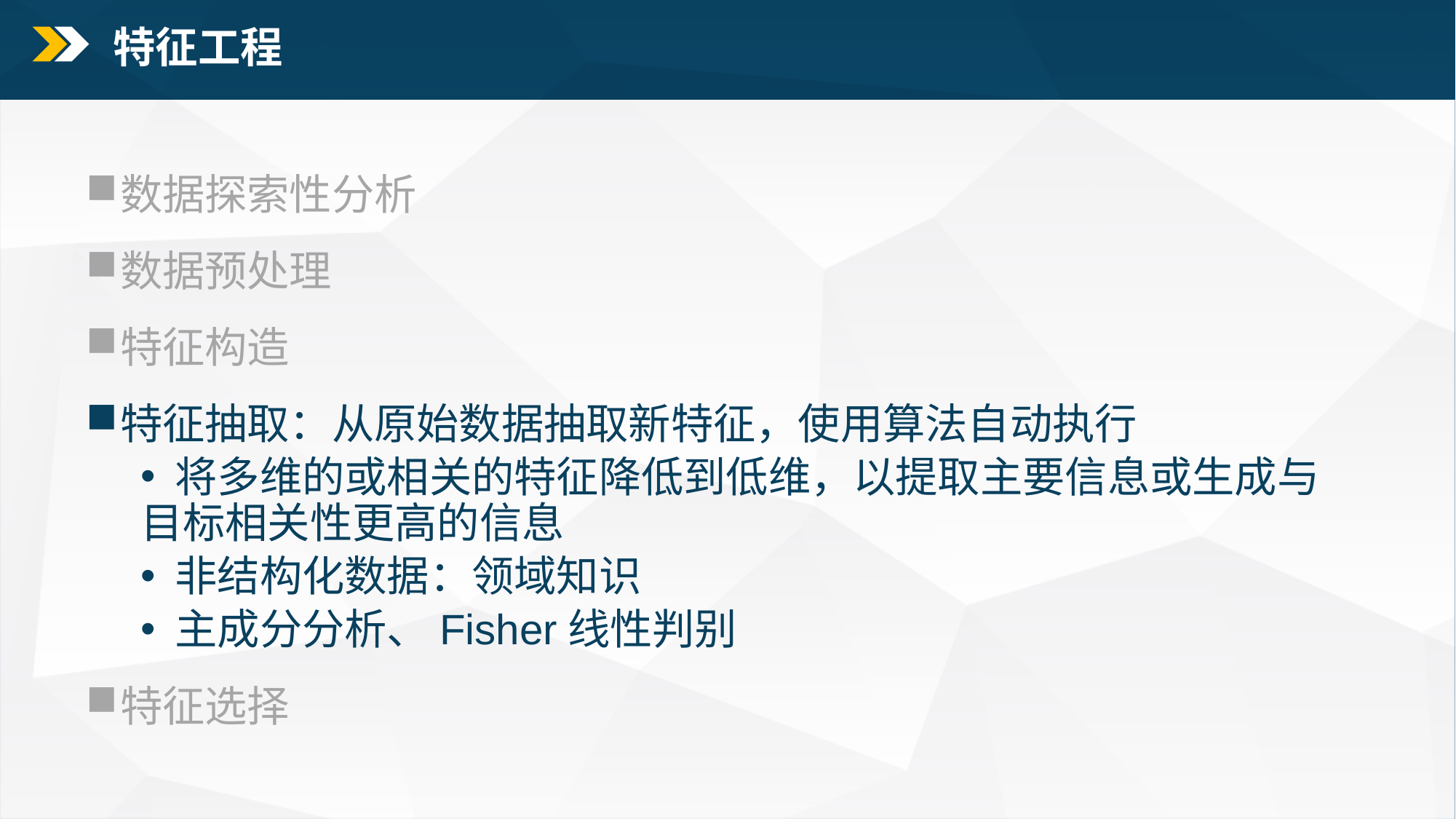

特征工程
数据探索性分析
数据预处理
特征构造
特征抽取：从原始数据抽取新特征，使用算法自动执行
 将多维的或相关的特征降低到低维，以提取主要信息或生成与目标相关性更高的信息
 非结构化数据：领域知识
 主成分分析、Fisher线性判别
特征选择